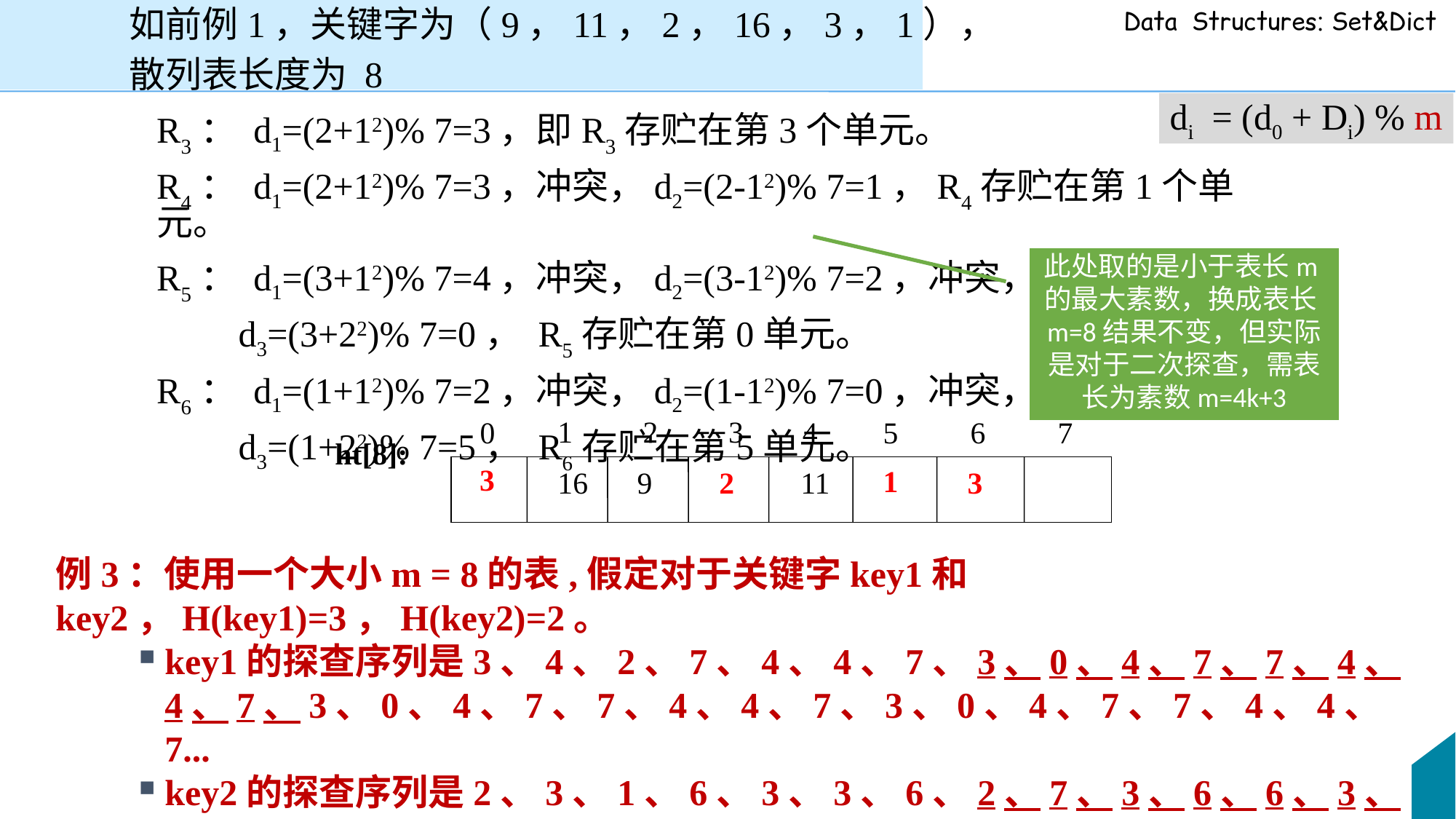

如前例1，关键字为（9，11，2，16，3，1），
散列表长度为 8
	R3： d1=(2+12)% 7=3，即R3存贮在第3个单元。
	R4： d1=(2+12)% 7=3，冲突，d2=(2-12)% 7=1，R4存贮在第1个单元。
	R5： d1=(3+12)% 7=4，冲突，d2=(3-12)% 7=2，冲突，
	         d3=(3+22)% 7=0， R5存贮在第0单元。
	R6： d1=(1+12)% 7=2，冲突，d2=(1-12)% 7=0，冲突，
	         d3=(1+22)% 7=5， R6存贮在第5单元。

di  = (d0 + Di) % m
此处取的是小于表长m的最大素数，换成表长m=8结果不变，但实际是对于二次探查，需表长为素数m=4k+3
1
2
3
0
4
5
6
7

ht[8]:
3
1
16
9
2
11
3
例2：使用一个大小m = 13的表,假定对于关键字key1和key2，H(key1)=3，H(key2)=2。
key1的探查序列是3、4、2、7、12、12、7、6、0、2、4、0、6、...
key2的探查序列是2、3、1、6、11、11、6、5、12、1、3、12、5...
优点：尽管key2会把key1的基位置作为第2个选择来探查，但是这两个关键字的探查序列此后就立即分开了。
例3：使用一个大小m = 8的表,假定对于关键字key1和key2，H(key1)=3，H(key2)=2。
key1的探查序列是3、4、2、7、4、4、7、3、0、4、7、7、4、4、7、3、0、4、7、7、4、4、7、3、0、4、7、7、4、4、7...
key2的探查序列是2、3、1、6、3、3、6、2、7、3、6、6、3、3、6、2、7、3、6、6、3、3、6、2、7、3、6、6、3、3、6、...